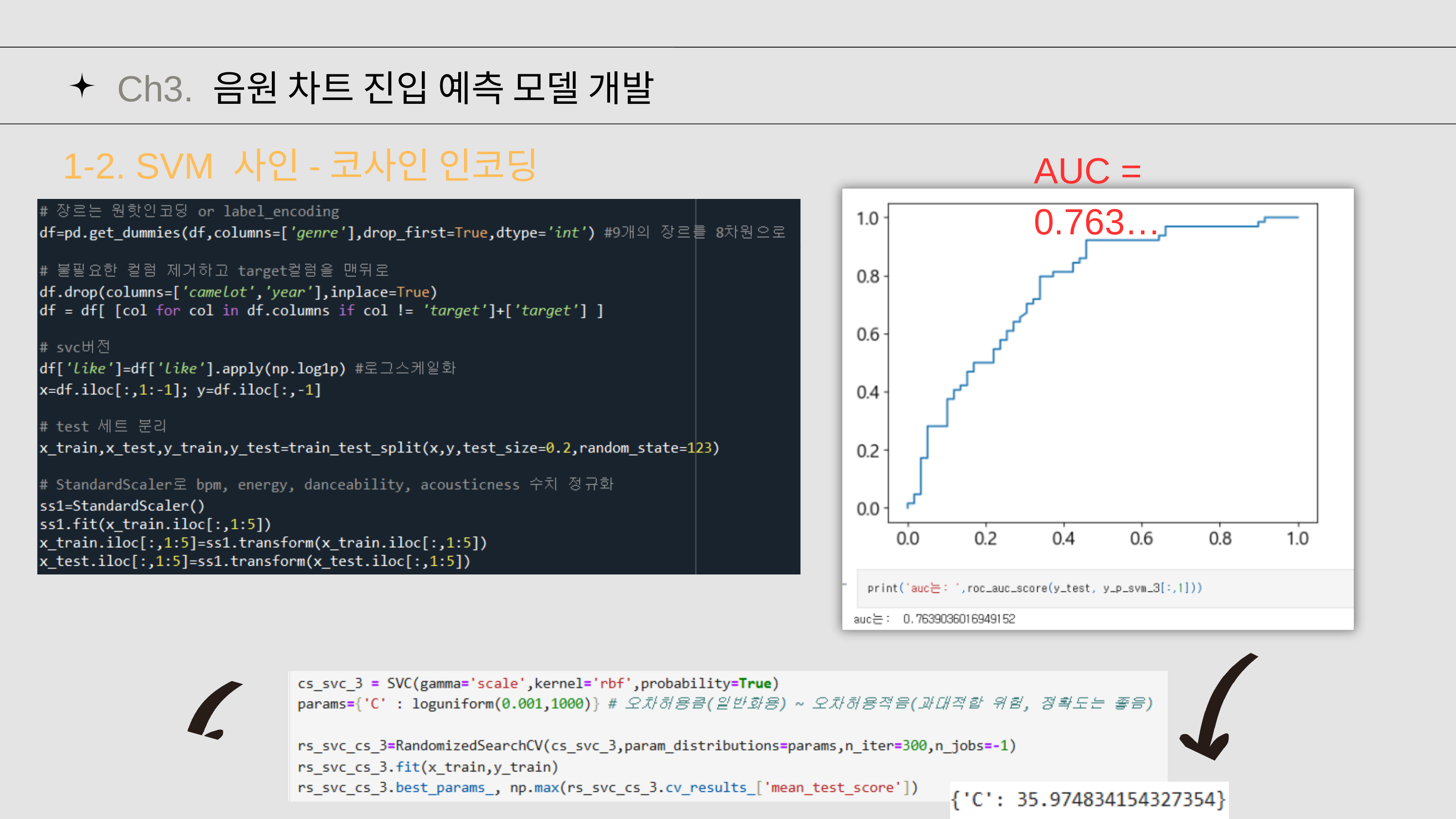

Ch3. 음원 차트 진입 예측 모델 개발

1-2. SVM 사인-코사인 인코딩
AUC = 0.763…